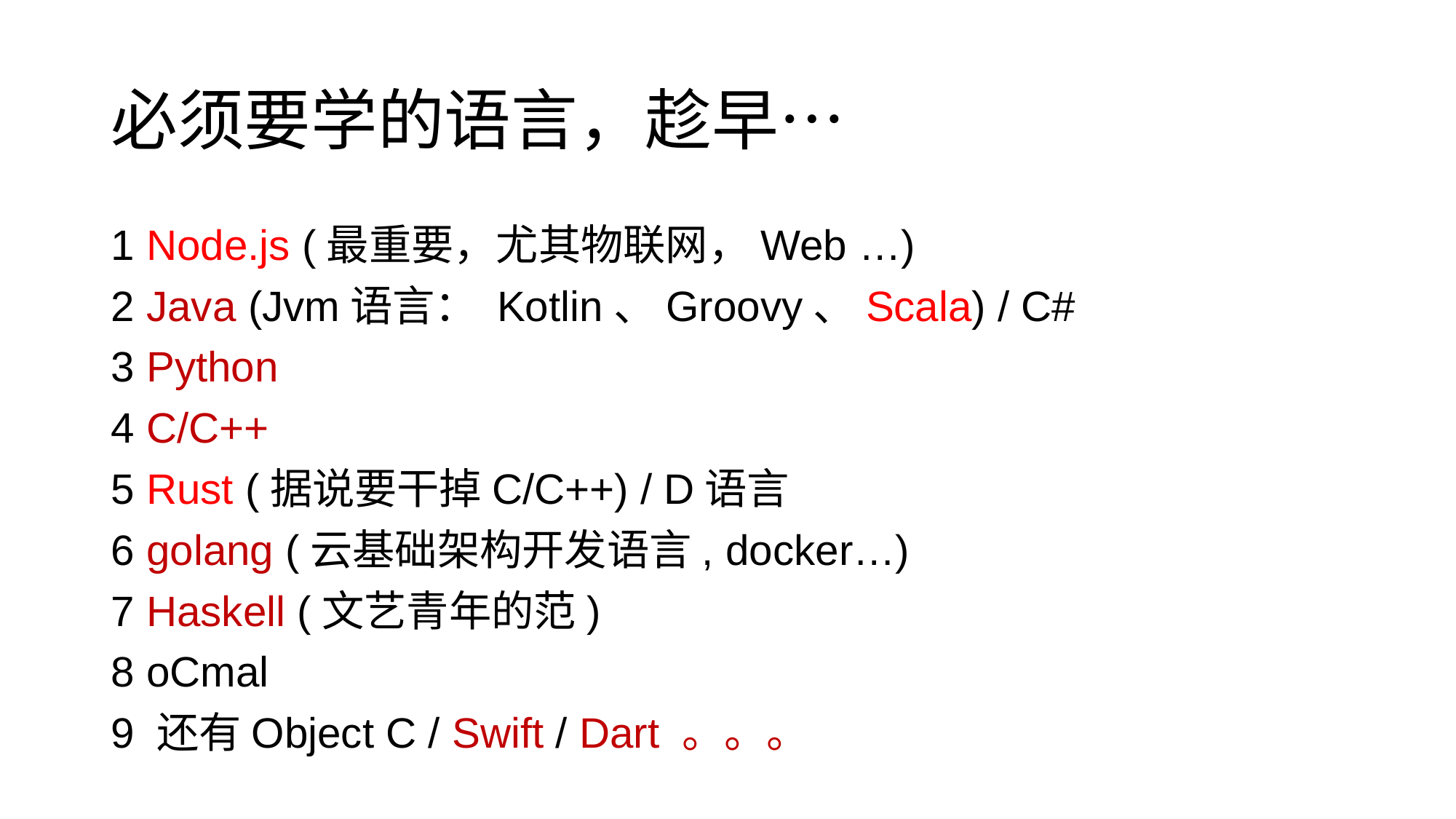

# 必须要学的语言，趁早…
1 Node.js (最重要，尤其物联网，Web …)
2 Java (Jvm语言： Kotlin、Groovy、Scala) / C#
3 Python
4 C/C++
5 Rust (据说要干掉C/C++) / D语言
6 golang (云基础架构开发语言, docker…)
7 Haskell (文艺青年的范)
8 oCmal
9 还有Object C / Swift / Dart 。。。